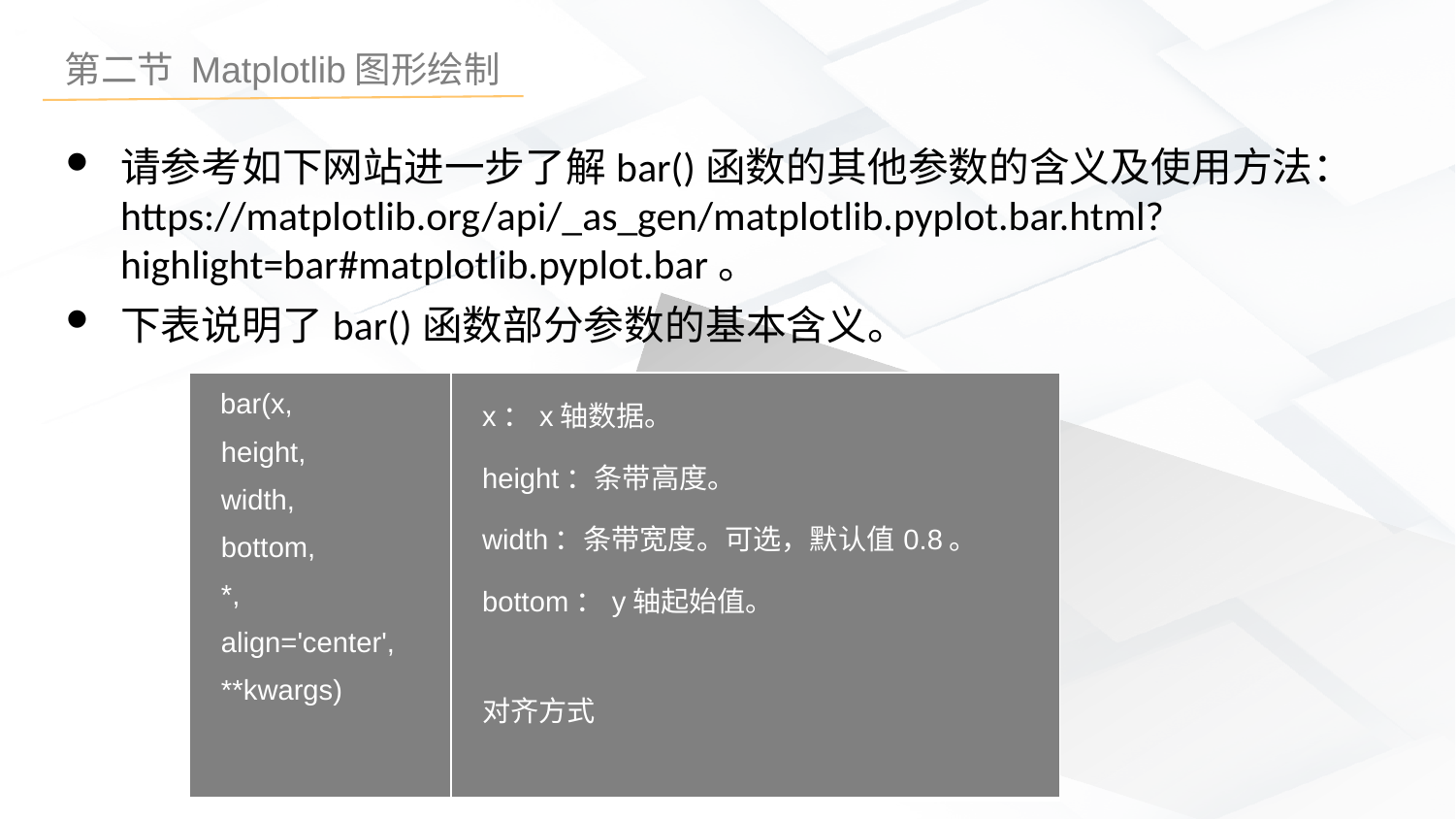

请参考如下网站进一步了解bar()函数的其他参数的含义及使用方法：https://matplotlib.org/api/_as_gen/matplotlib.pyplot.bar.html?highlight=bar#matplotlib.pyplot.bar。
下表说明了bar()函数部分参数的基本含义。
| bar(x, height, width, bottom, \*, align='center', \*\*kwargs) | x：x轴数据。 height：条带高度。 width：条带宽度。可选，默认值0.8。 bottom：y轴起始值。   对齐方式 |
| --- | --- |